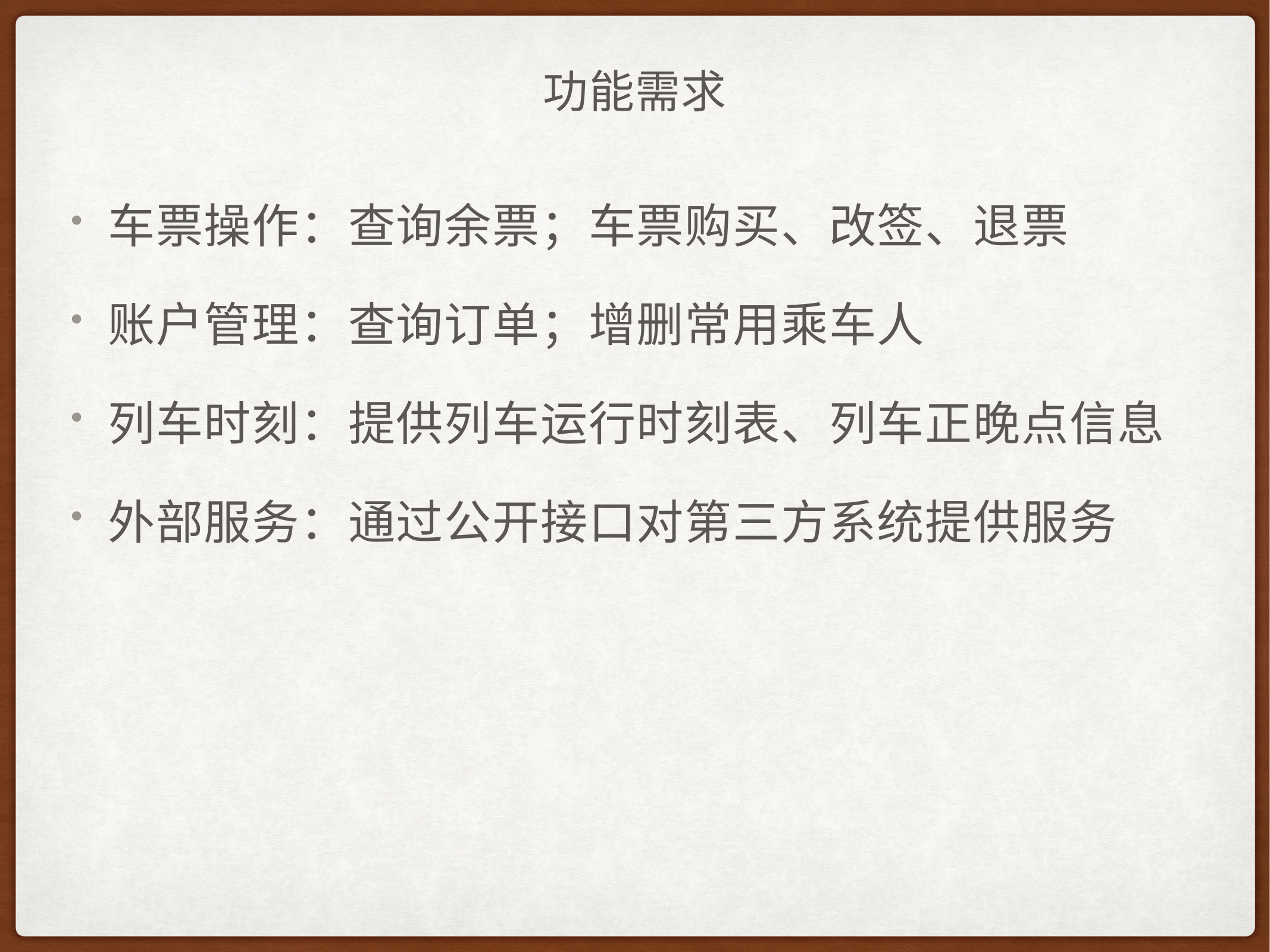

# 功能需求
车票操作：查询余票；车票购买、改签、退票
账户管理：查询订单；增删常用乘车人
列车时刻：提供列车运行时刻表、列车正晚点信息
外部服务：通过公开接口对第三方系统提供服务